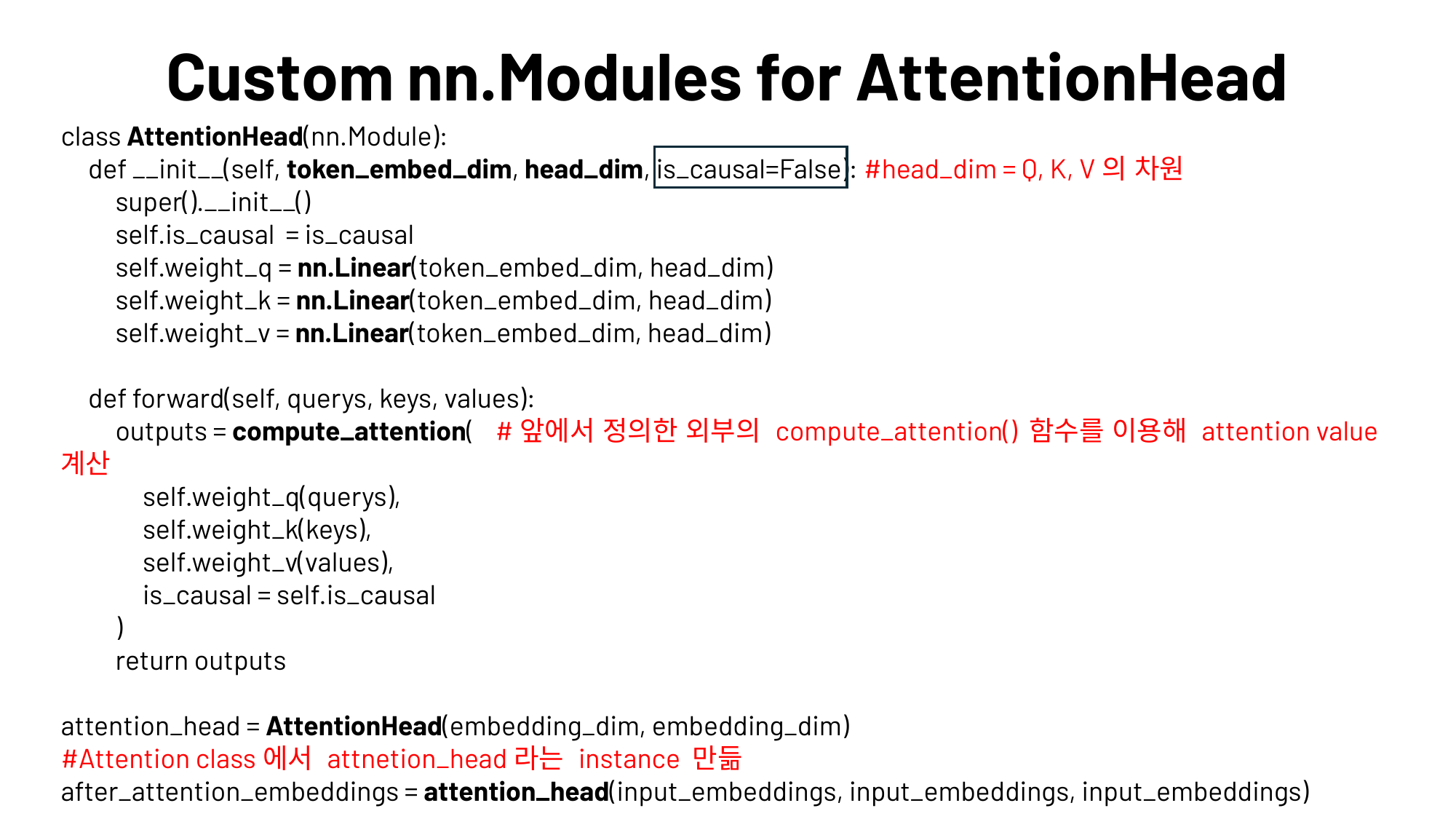

# Custom nn.Modules for AttentionHead
class AttentionHead(nn.Module):
 def __init__(self, token_embed_dim, head_dim, is_causal=False): #head_dim = Q, K, V의 차원
  super().__init__()
  self.is_causal  = is_causal
  self.weight_q = nn.Linear(token_embed_dim, head_dim)
  self.weight_k = nn.Linear(token_embed_dim, head_dim)
  self.weight_v = nn.Linear(token_embed_dim, head_dim)

 def forward(self, querys, keys, values):
  outputs = compute_attention(    #앞에서 정의한 외부의 compute_attention() 함수를 이용해 attention value 계산
   self.weight_q(querys),
   self.weight_k(keys),
   self.weight_v(values),
   is_causal = self.is_causal
  )
  return outputs

attention_head = AttentionHead(embedding_dim, embedding_dim)
#Attention class에서 attnetion_head라는 instance 만듦
after_attention_embeddings = attention_head(input_embeddings, input_embeddings, input_embeddings)